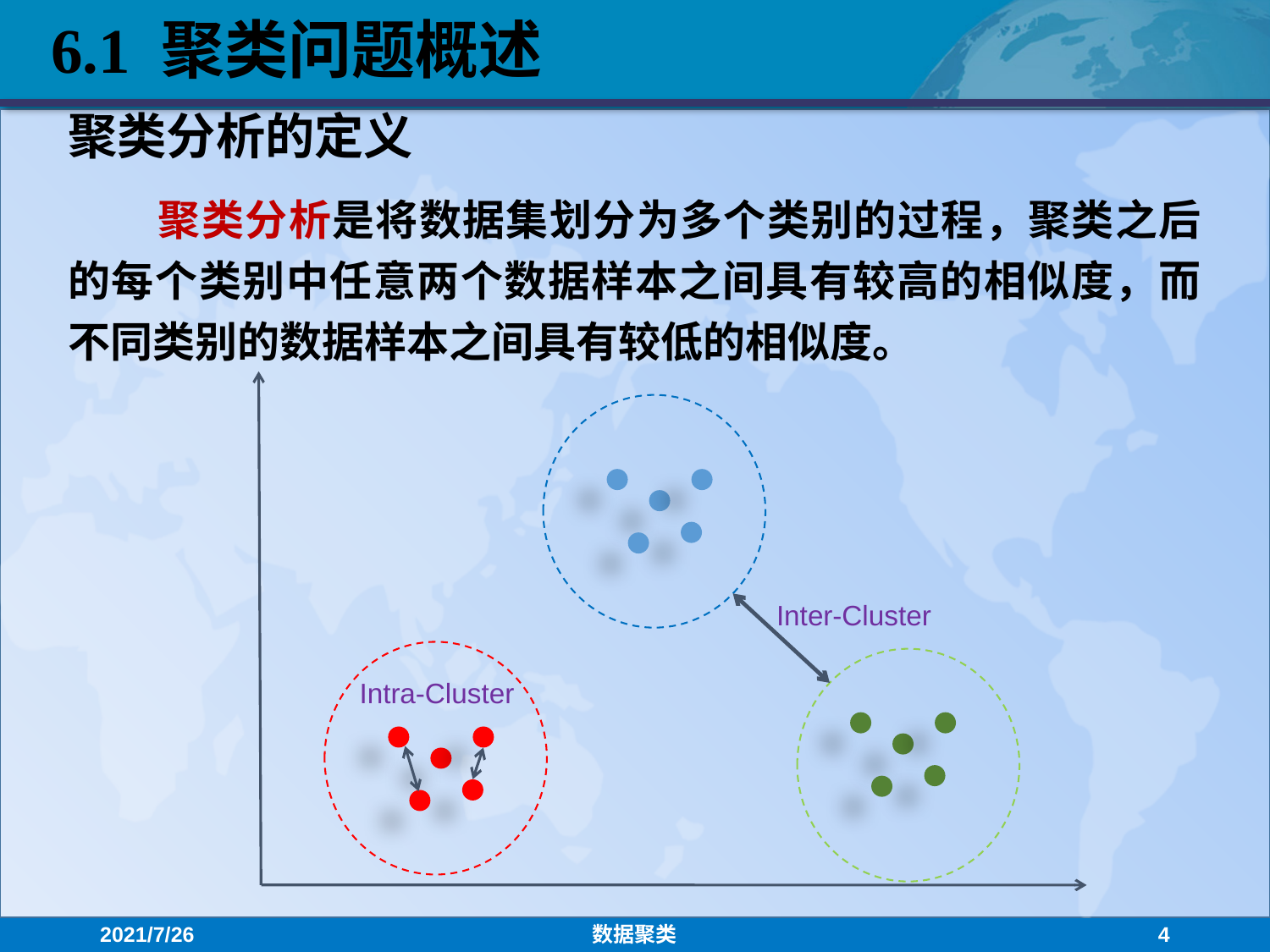

6.1 聚类问题概述
聚类分析的定义
聚类分析是将数据集划分为多个类别的过程，聚类之后的每个类别中任意两个数据样本之间具有较高的相似度，而不同类别的数据样本之间具有较低的相似度。

Inter-Cluster

Intra-Cluster

2021/7/26
数据聚类
4